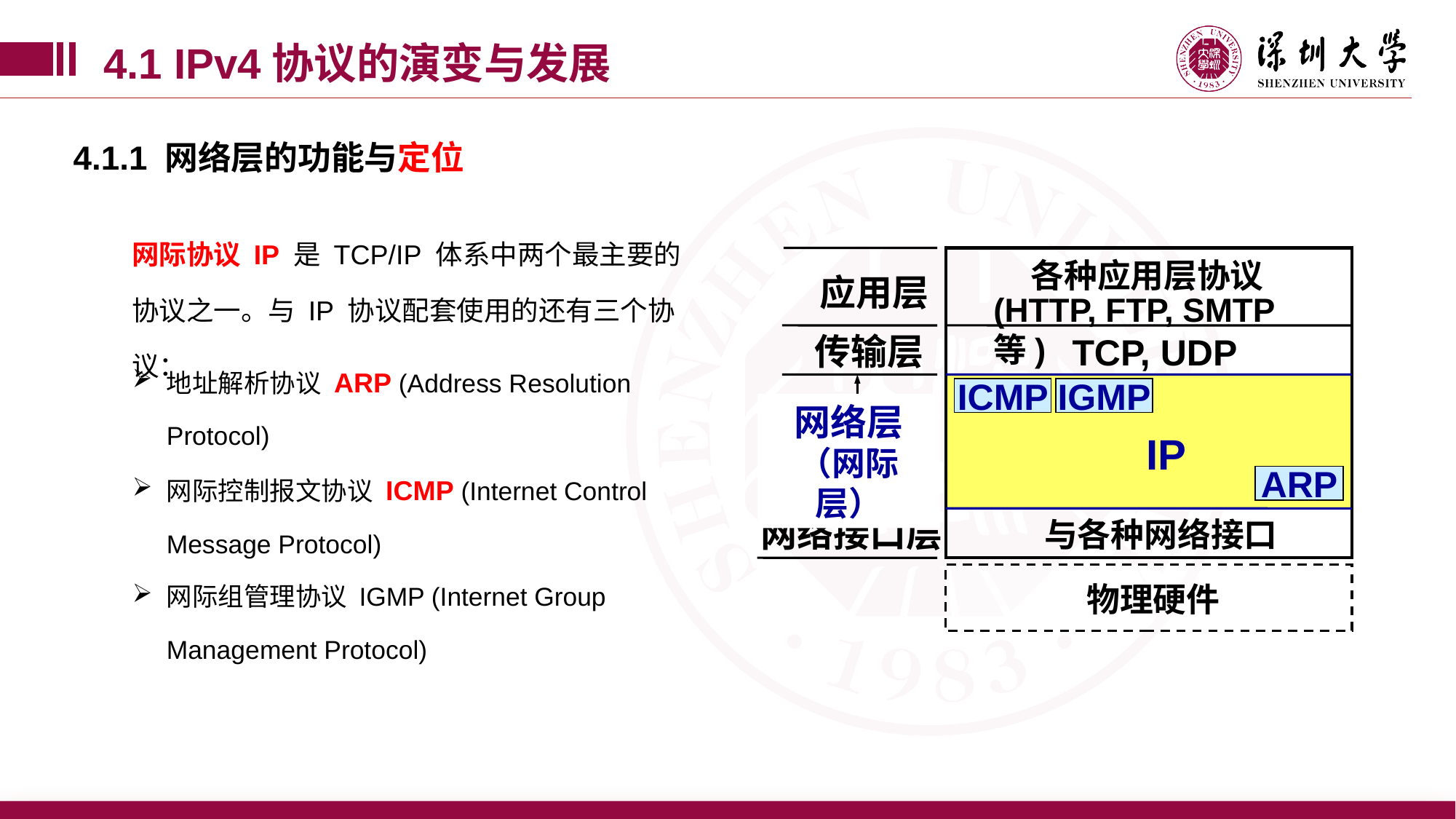

4.1 IPv4协议的演变与发展

4.1.1 网络层的功能与定位
网际协议 IP 是 TCP/IP 体系中两个最主要的协议之一。与 IP 协议配套使用的还有三个协议：

各种应用层协议
应用层
(HTTP, FTP, SMTP 等)
传输层
TCP, UDP

ICMP
IGMP
网络层
（网际层）
IP
ARP

与各种网络接口
  网络接口层

物理硬件
地址解析协议 ARP (Address Resolution Protocol)
网际控制报文协议 ICMP (Internet Control Message Protocol)
网际组管理协议 IGMP (Internet Group Management Protocol)